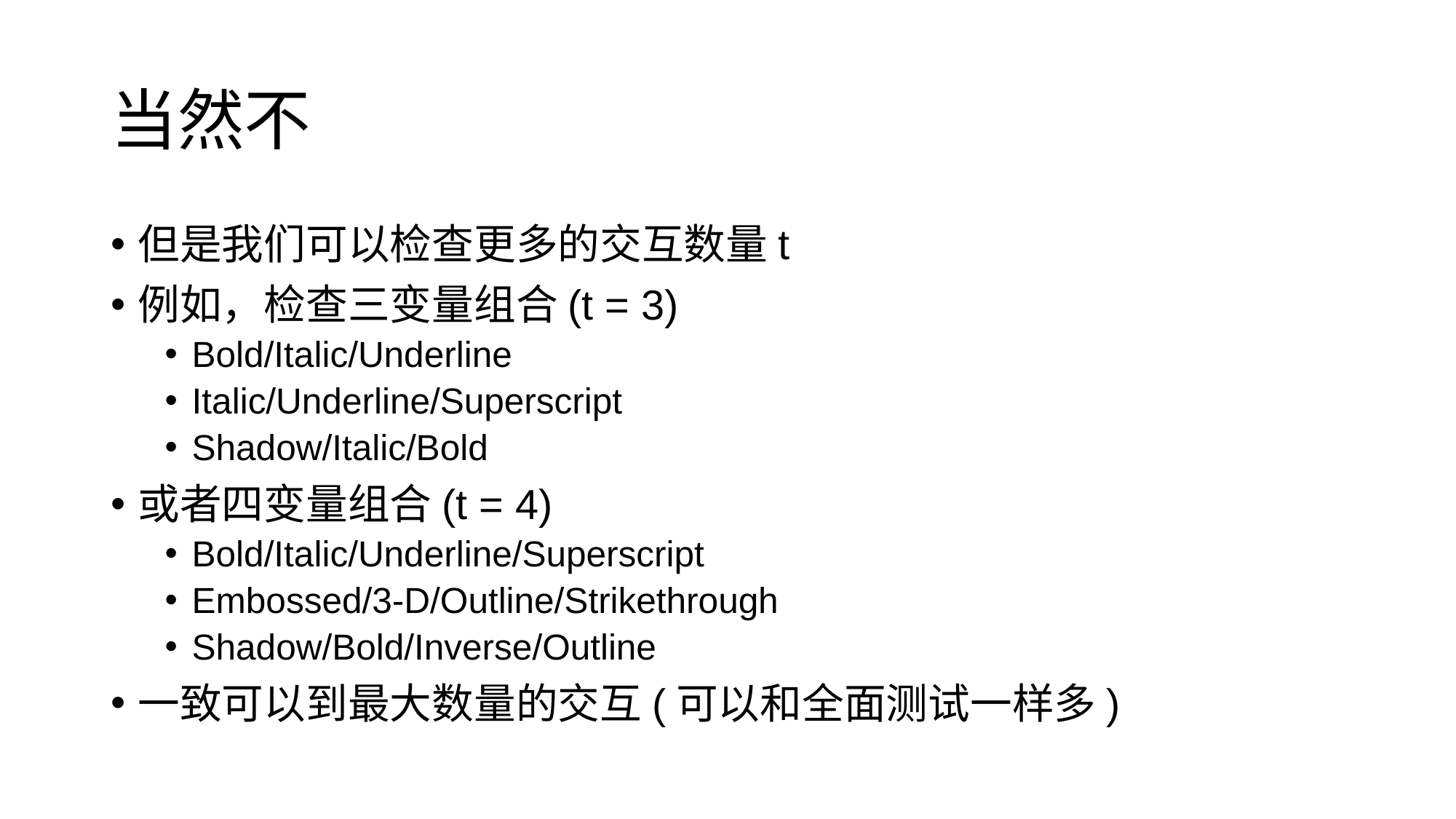

# 当然不
但是我们可以检查更多的交互数量t
例如，检查三变量组合(t = 3)
Bold/Italic/Underline
Italic/Underline/Superscript
Shadow/Italic/Bold
或者四变量组合(t = 4)
Bold/Italic/Underline/Superscript
Embossed/3-D/Outline/Strikethrough
Shadow/Bold/Inverse/Outline
一致可以到最大数量的交互(可以和全面测试一样多)